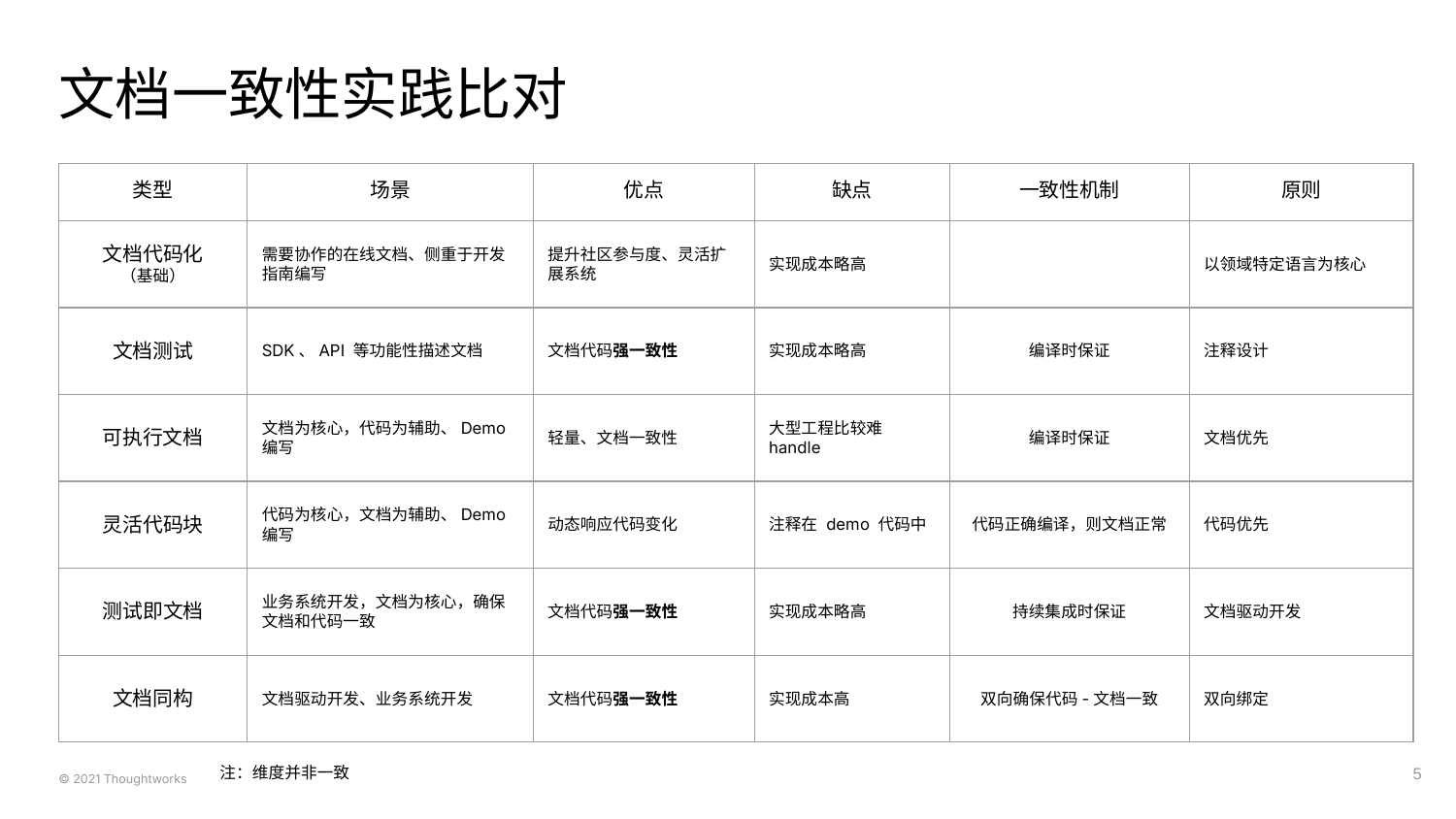

# 文档一致性实践比对
| 类型 | 场景 | 优点 | 缺点 | 一致性机制 | 原则 |
| --- | --- | --- | --- | --- | --- |
| 文档代码化 （基础） | 需要协作的在线文档、侧重于开发指南编写 | 提升社区参与度、灵活扩展系统 | 实现成本略高 |  | 以领域特定语言为核心 |
| 文档测试 | SDK、API 等功能性描述文档 | 文档代码强一致性 | 实现成本略高 | 编译时保证 | 注释设计 |
| 可执行文档 | 文档为核心，代码为辅助、Demo 编写 | 轻量、文档一致性 | 大型工程比较难 handle | 编译时保证 | 文档优先 |
| 灵活代码块 | 代码为核心，文档为辅助、Demo 编写 | 动态响应代码变化 | 注释在 demo 代码中 | 代码正确编译，则文档正常 | 代码优先 |
| 测试即文档 | 业务系统开发，文档为核心，确保文档和代码一致 | 文档代码强一致性 | 实现成本略高 | 持续集成时保证 | 文档驱动开发 |
| 文档同构 | 文档驱动开发、业务系统开发 | 文档代码强一致性 | 实现成本高 | 双向确保代码-文档一致 | 双向绑定 |
5
注：维度并非一致